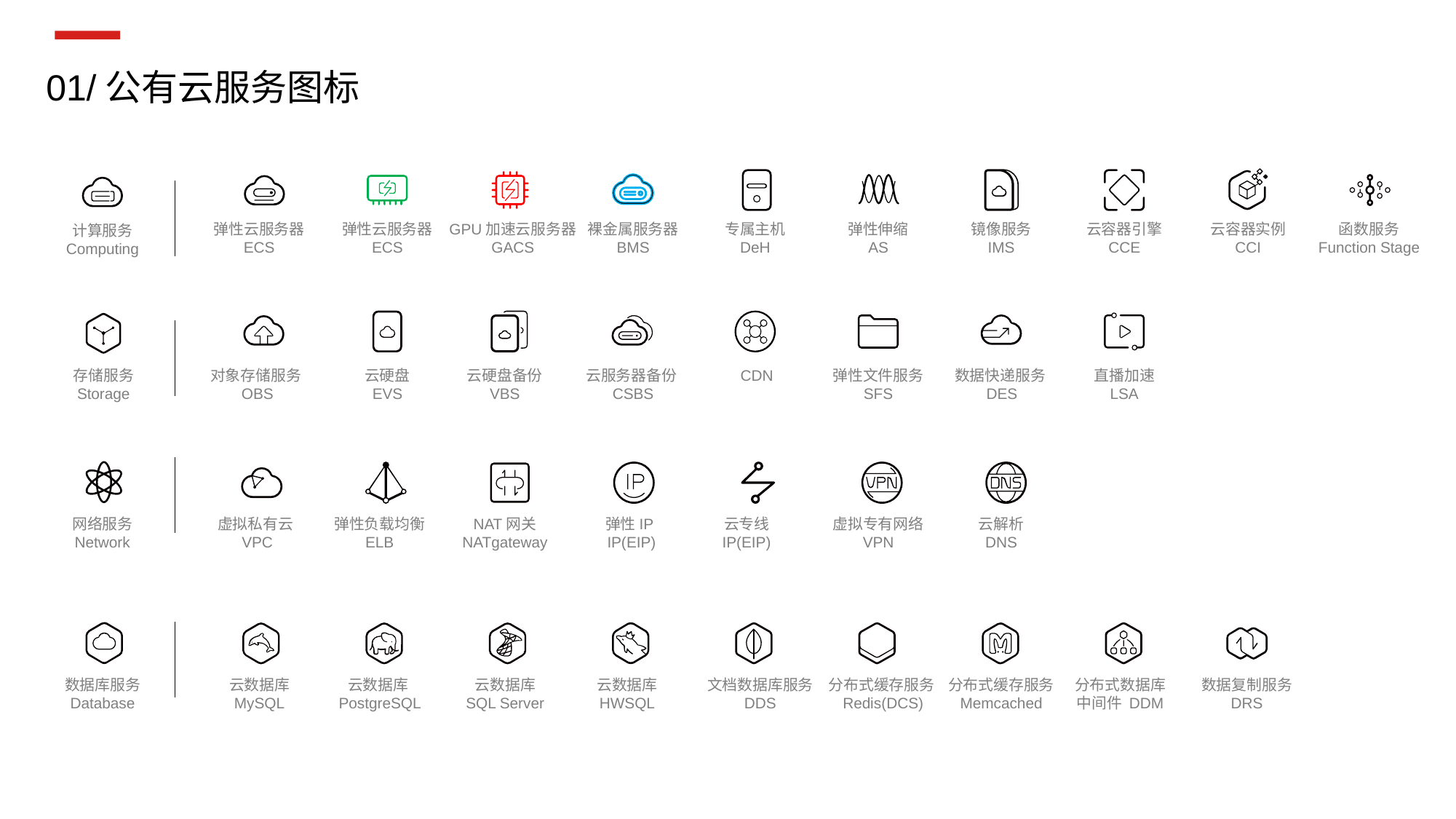

01/公有云服务图标

弹性云服务器
ECS
弹性云服务器
ECS
GPU加速云服务器
GACS
裸金属服务器
BMS
专属主机
DeH
弹性伸缩
AS
镜像服务
IMS
云容器引擎
CCE
云容器实例
CCI
函数服务
Function Stage
计算服务
Computing

CDN
存储服务
Storage
对象存储服务OBS
云硬盘
EVS
云硬盘备份
VBS
云服务器备份CSBS
弹性文件服务
SFS
数据快递服务DES
直播加速
LSA

网络服务
Network
虚拟私有云VPC
弹性负载均衡
ELB
NAT网关
NATgateway
弹性IP
IP(EIP)
云专线
IP(EIP)
虚拟专有网络
VPN
云解析
DNS

数据库服务
Database
云数据库
MySQL
云数据库PostgreSQL
云数据库
SQL Server
云数据库
HWSQL
文档数据库服务
DDS
分布式缓存服务Redis(DCS)
分布式缓存服务
Memcached
分布式数据库
中间件 DDM
数据复制服务
DRS